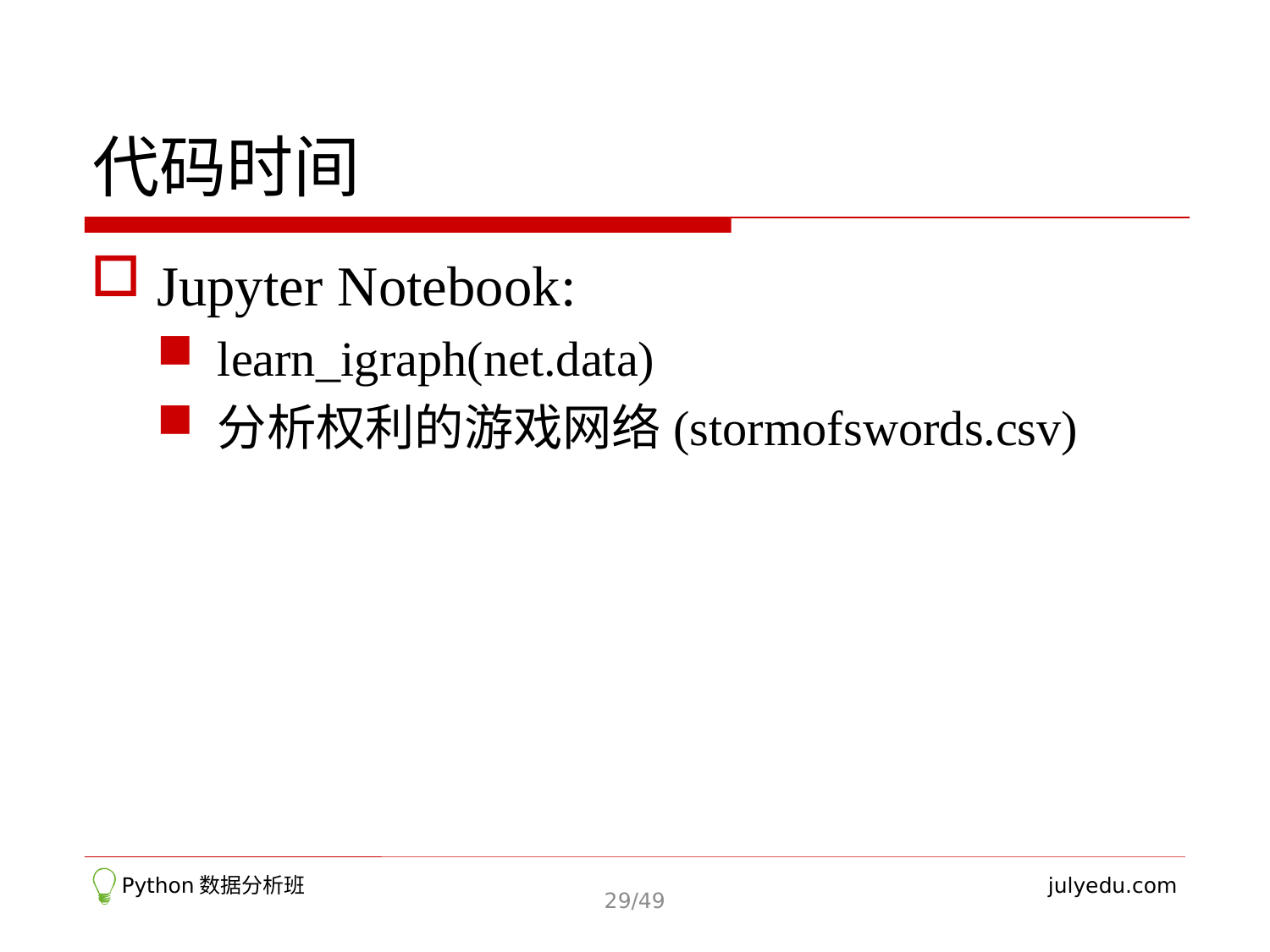

# 代码时间
Jupyter Notebook:
learn_igraph(net.data)
分析权利的游戏网络(stormofswords.csv)

     Python数据分析班
julyedu.com
29/49